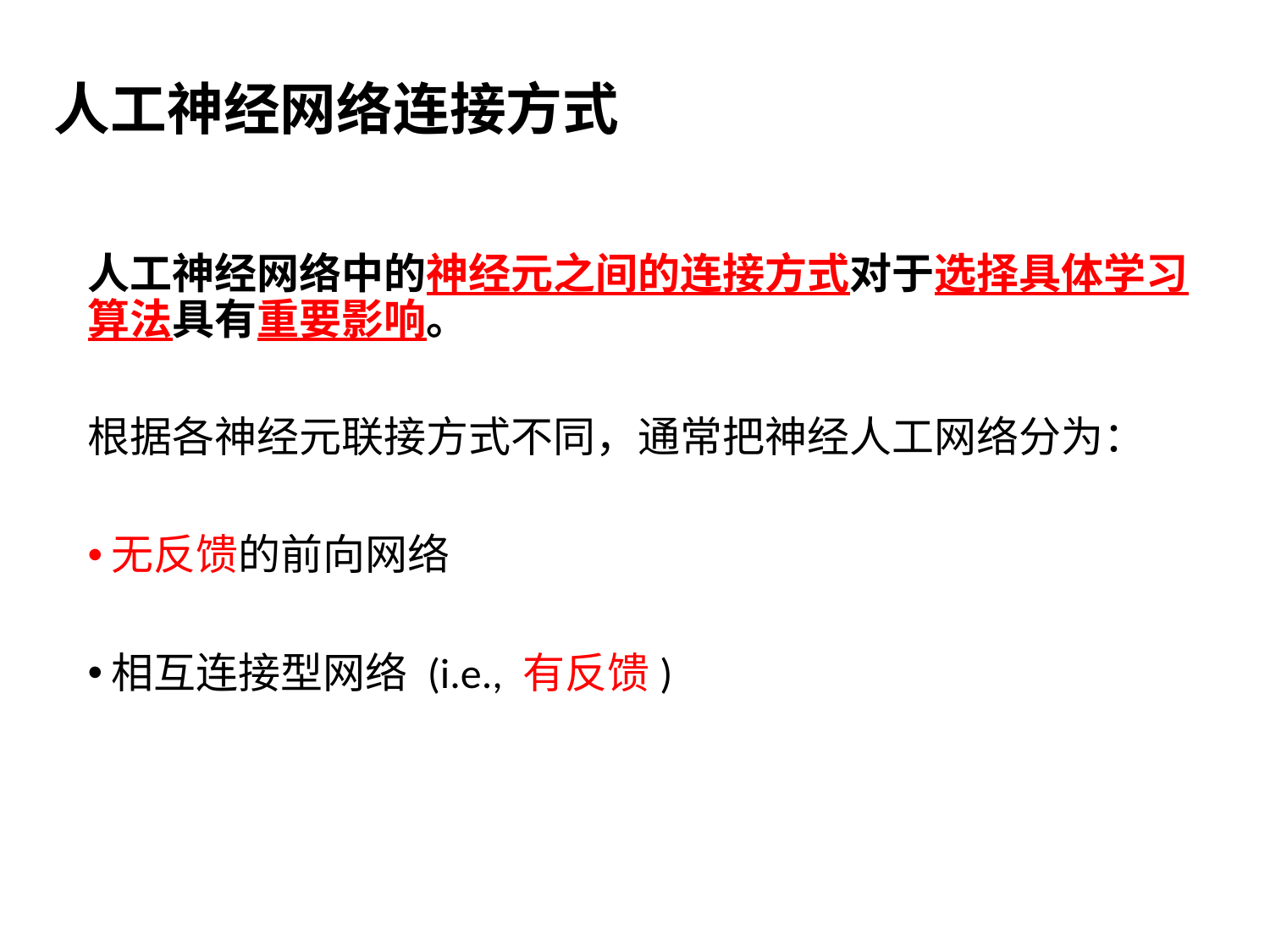

4.4主要类型
# 人工神经网络连接方式
人工神经网络中的神经元之间的连接方式对于选择具体学习算法具有重要影响。

根据各神经元联接方式不同，通常把神经人工网络分为：

无反馈的前向网络

相互连接型网络 (i.e., 有反馈)